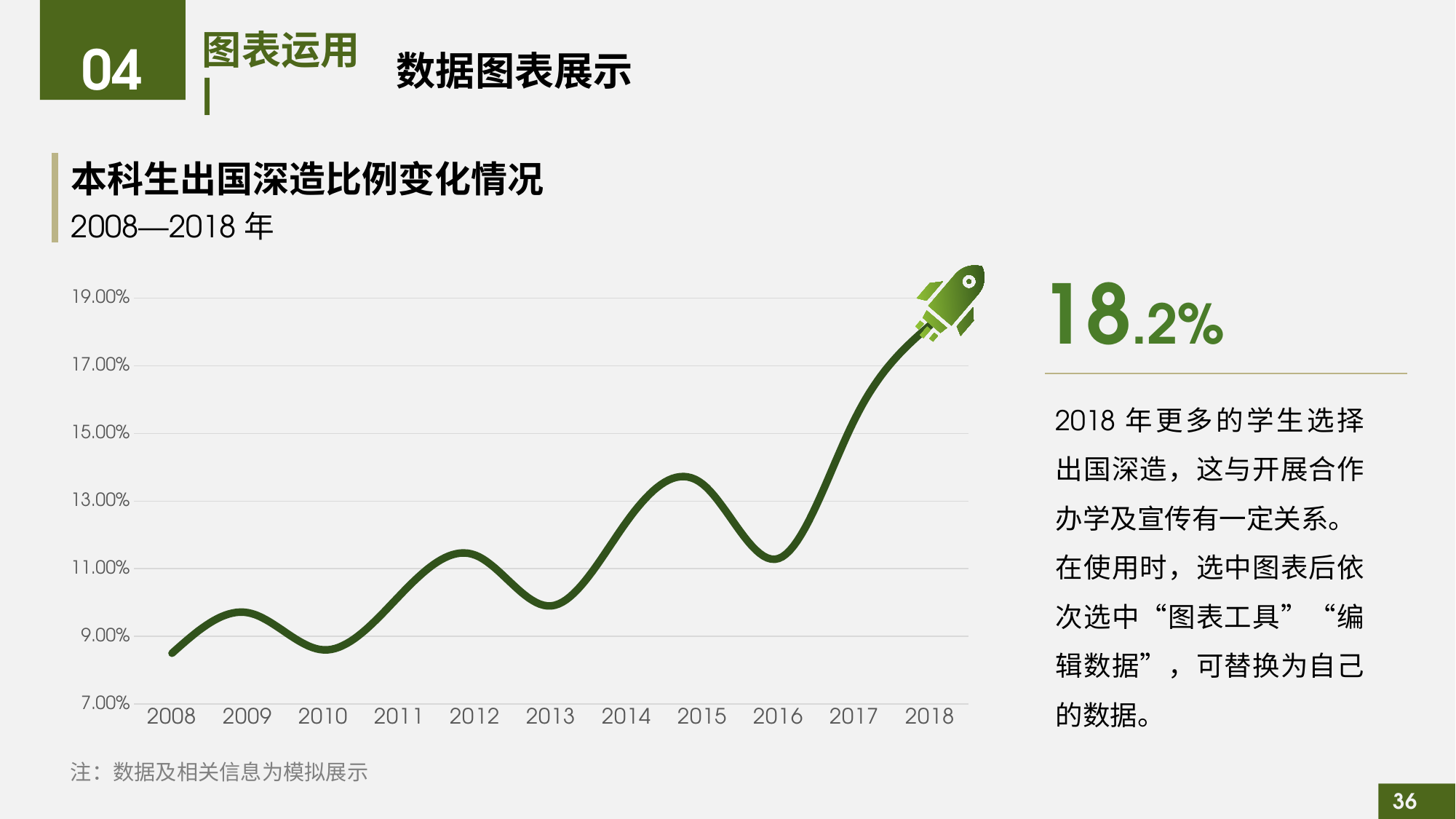

04
# 图表运用 |
数据图表展示
本科生出国深造比例变化情况
2008—2018年
18.2%

### Chart

| Category | 系列 1 |
|---|---|
| 2008 | 0.085 |
| 2009 | 0.097 |
| 2010 | 0.086 |
| 2011 | 0.102 |
| 2012 | 0.114 |
| 2013 | 0.099 |
| 2014 | 0.124 |
| 2015 | 0.135 |
| 2016 | 0.113 |
| 2017 | 0.154 |
| 2018 | 0.182 |
2018年更多的学生选择出国深造，这与开展合作办学及宣传有一定关系。
在使用时，选中图表后依次选中“图表工具”“编辑数据”，可替换为自己的数据。
注：数据及相关信息为模拟展示